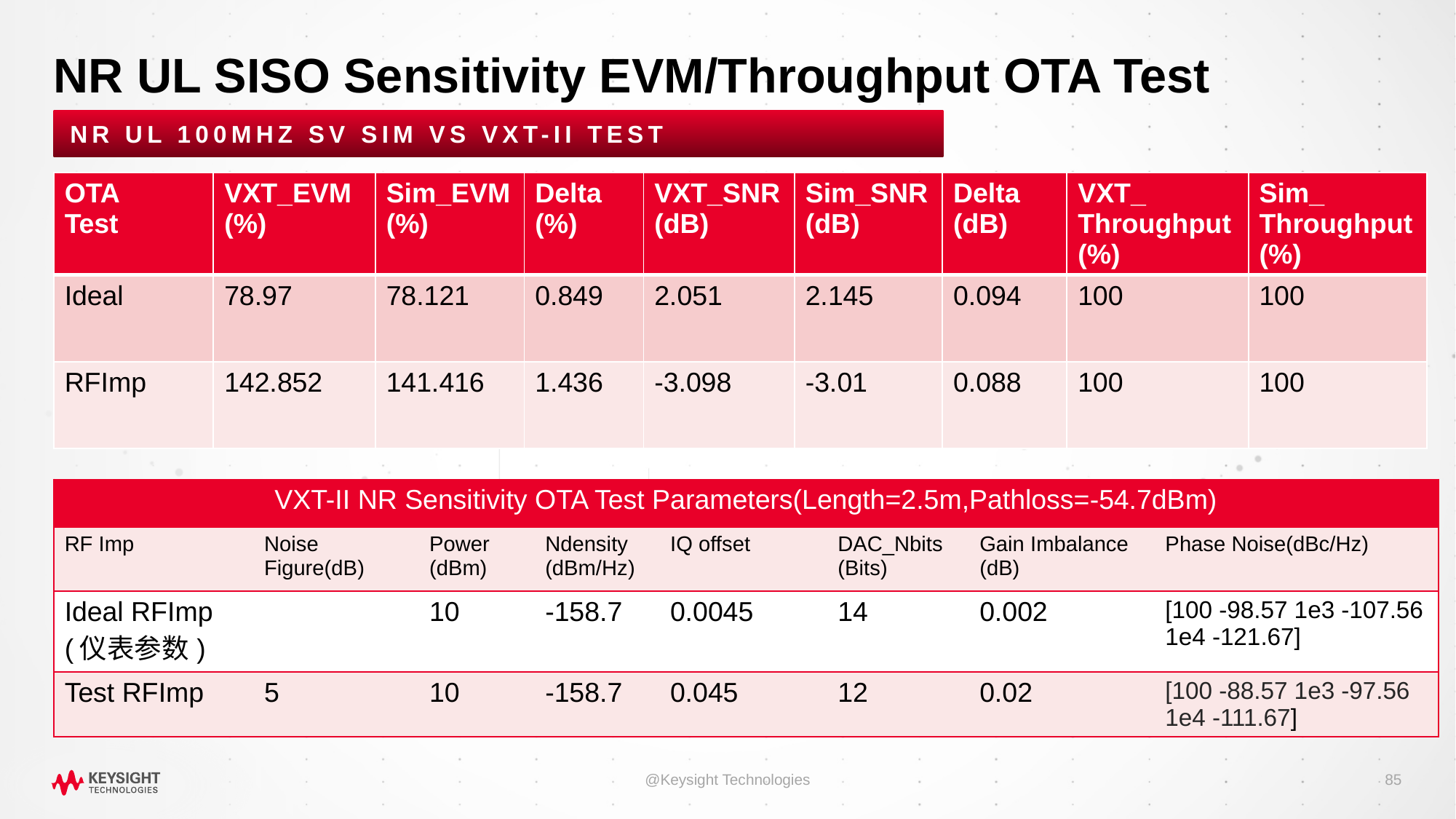

# NR UL SISO Sensitivity EVM/Throughput OTA Test
NR UL 100MHz SV Sim vs VXT-II Test
| OTA Test | VXT\_EVM (%) | Sim\_EVM (%) | Delta (%) | VXT\_SNR (dB) | Sim\_SNR (dB) | Delta (dB) | VXT\_ Throughput (%) | Sim\_ Throughput (%) |
| --- | --- | --- | --- | --- | --- | --- | --- | --- |
| Ideal | 78.97 | 78.121 | 0.849 | 2.051 | 2.145 | 0.094 | 100 | 100 |
| RFImp | 142.852 | 141.416 | 1.436 | -3.098 | -3.01 | 0.088 | 100 | 100 |
| VXT-II NR Sensitivity OTA Test Parameters(Length=2.5m,Pathloss=-54.7dBm) |  |  |  |  |  |  |  |
| --- | --- | --- | --- | --- | --- | --- | --- |
| RF Imp | Noise Figure(dB) | Power (dBm) | Ndensity (dBm/Hz) | IQ offset | DAC\_Nbits (Bits) | Gain Imbalance (dB) | Phase Noise(dBc/Hz) |
| Ideal RFImp (仪表参数) |  | 10 | -158.7 | 0.0045 | 14 | 0.002 | [100 -98.57 1e3 -107.56 1e4 -121.67] |
| Test RFImp | 5 | 10 | -158.7 | 0.045 | 12 | 0.02 | [100 -88.57 1e3 -97.56 1e4 -111.67] |
@Keysight Technologies